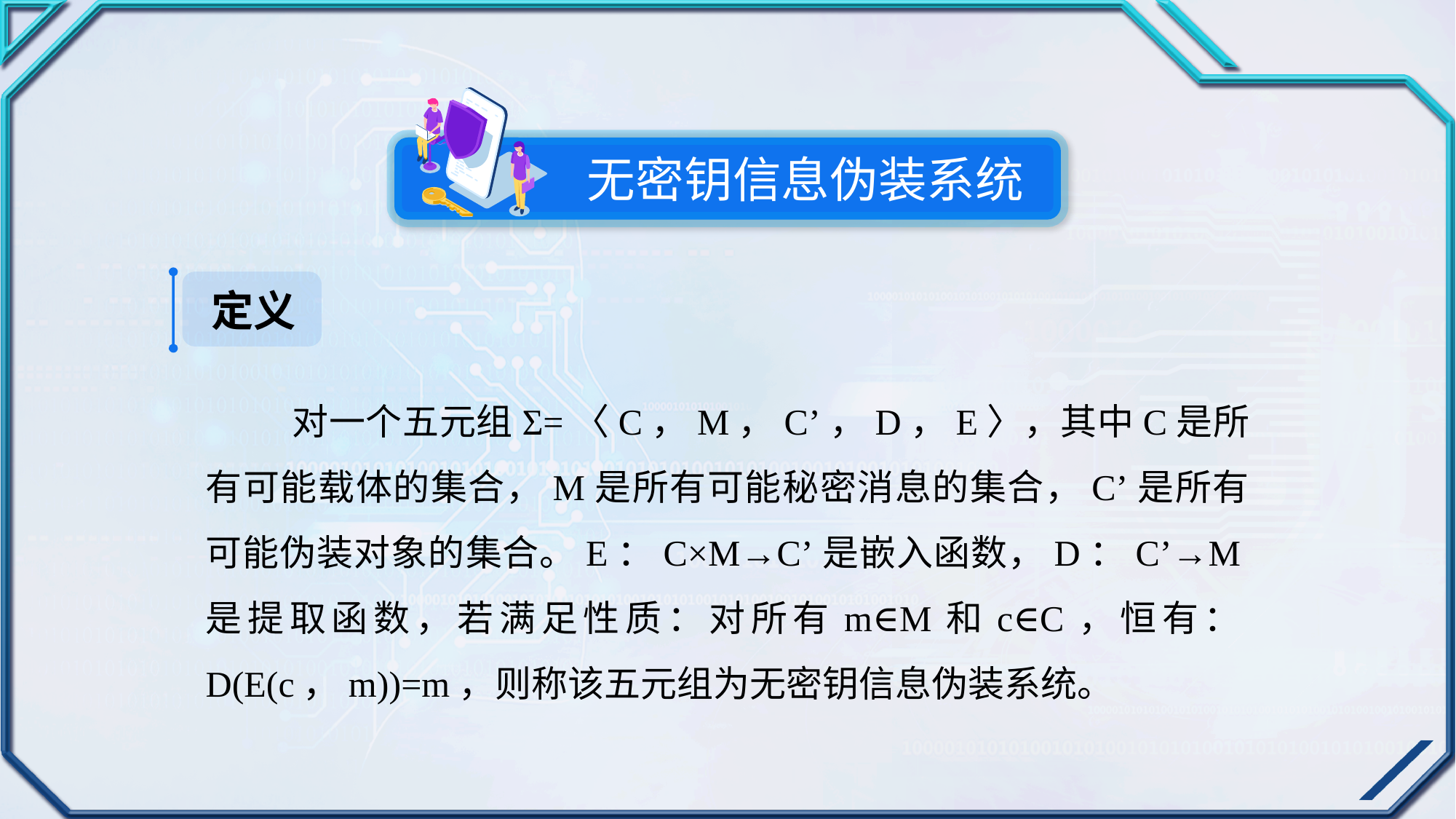

无密钥信息伪装系统

定义

         对一个五元组Σ=〈C，M，C’，D，E〉，其中C是所有可能载体的集合，M是所有可能秘密消息的集合，C’是所有可能伪装对象的集合。E：C×M→C’是嵌入函数，D：C’→M是提取函数，若满足性质：对所有m∈M和c∈C，恒有：D(E(c，m))=m，则称该五元组为无密钥信息伪装系统。